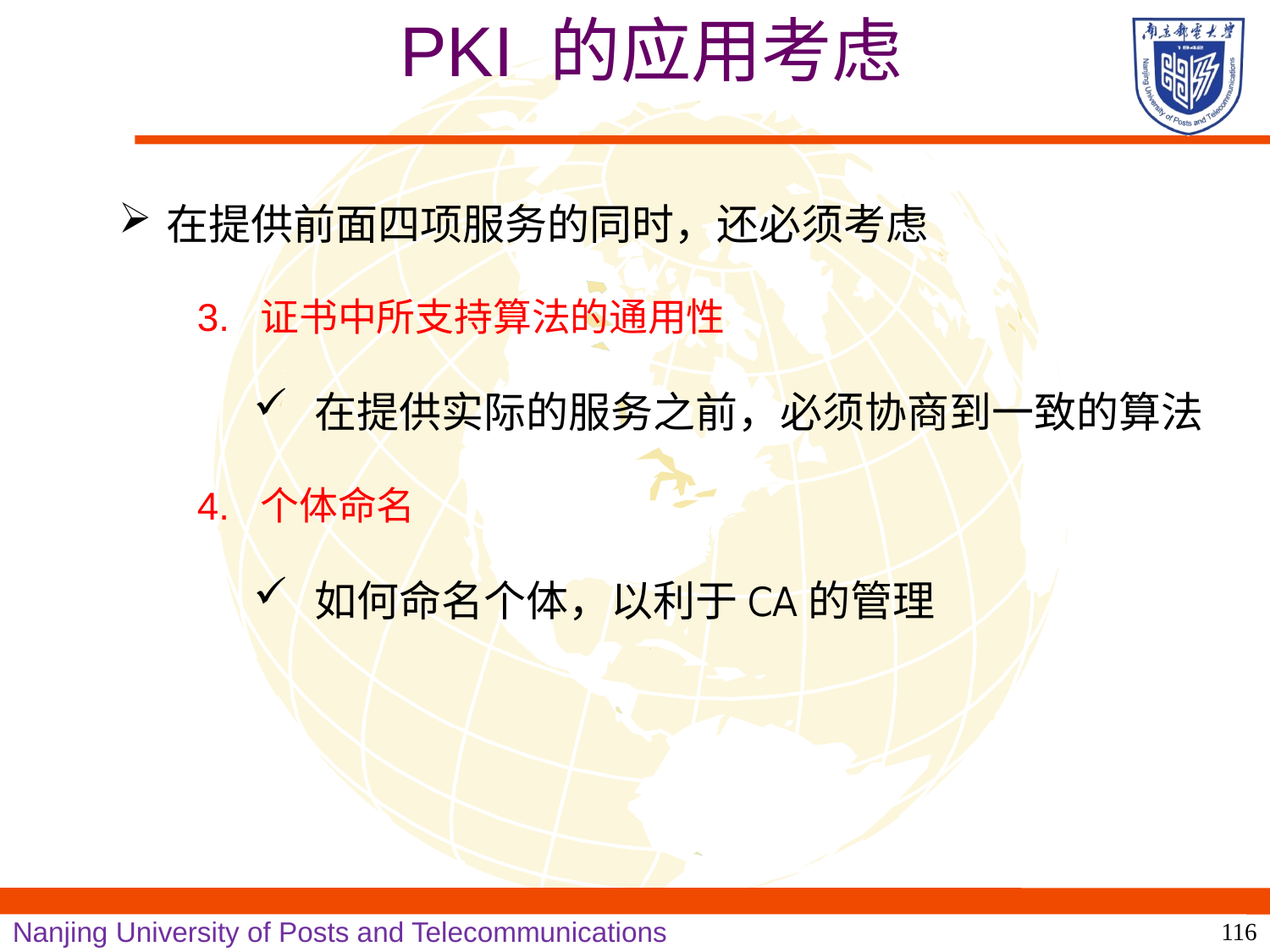

# PKI 的应用考虑
在提供前面四项服务的同时，还必须考虑
证书中所支持算法的通用性
在提供实际的服务之前，必须协商到一致的算法
个体命名
如何命名个体，以利于CA的管理
116